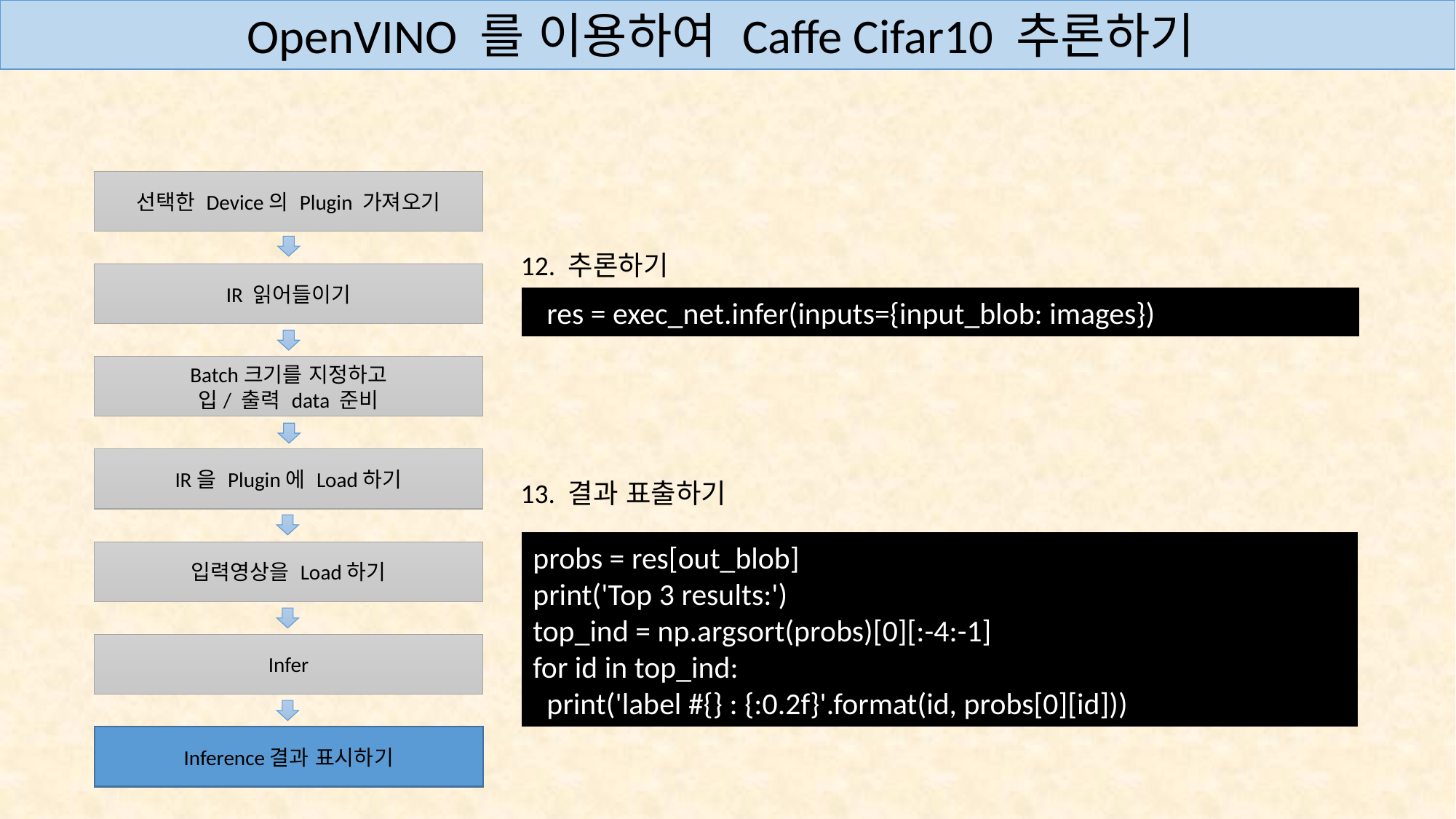

OpenVINO 를 이용하여 Caffe Cifar10 추론하기
선택한 Device의 Plugin 가져오기

12. 추론하기
IR 읽어들이기
  res = exec_net.infer(inputs={input_blob: images})

Batch크기를 지정하고
입/ 출력 data 준비

IR을 Plugin에 Load하기
13. 결과 표출하기

probs = res[out_blob]
print('Top 3 results:')
top_ind = np.argsort(probs)[0][:-4:-1]
for id in top_ind:
  print('label #{} : {:0.2f}'.format(id, probs[0][id]))
입력영상을 Load하기

Infer

Inference결과 표시하기